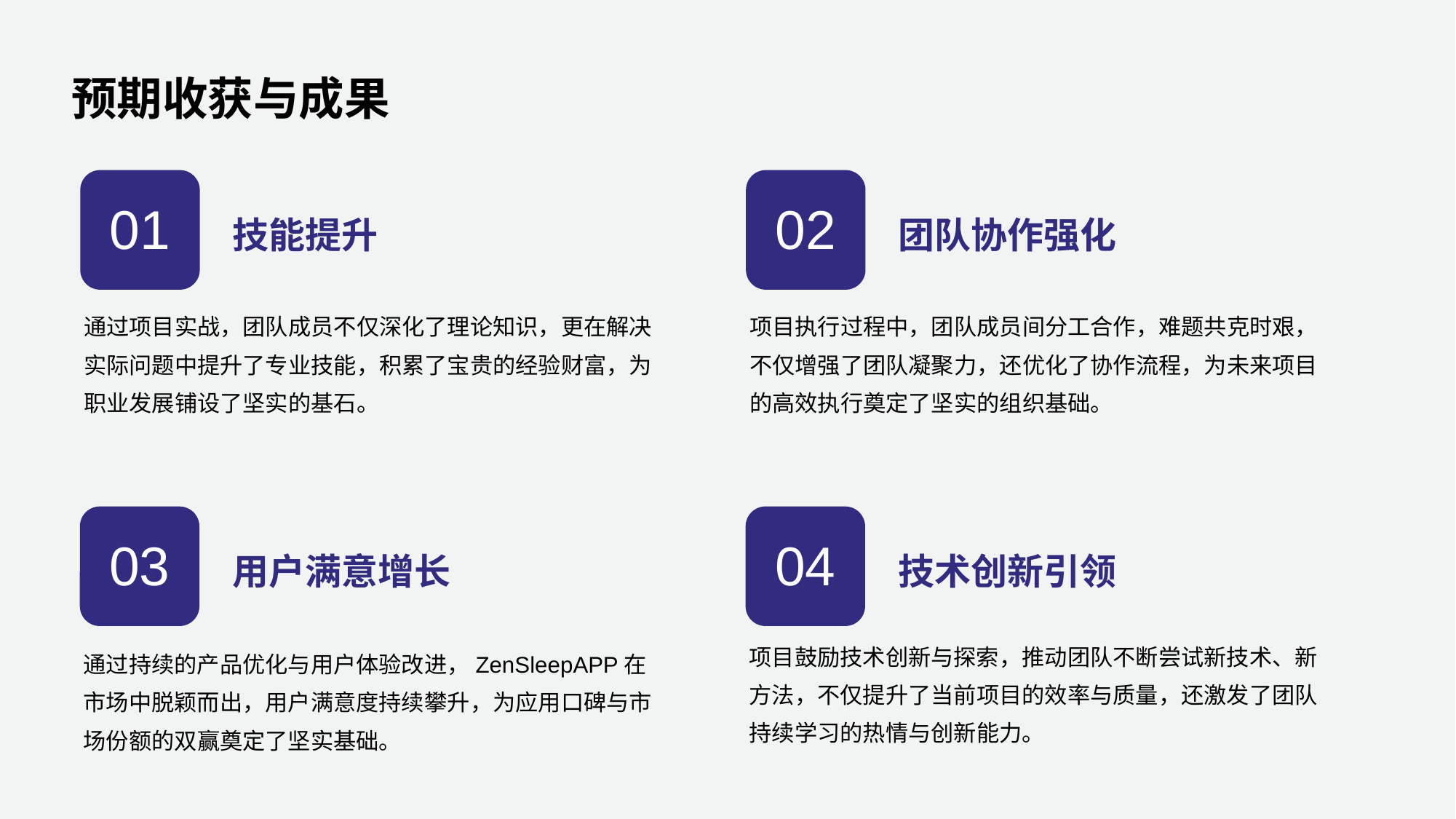

预期收获与成果

技能提升

团队协作强化
01
02
通过项目实战，团队成员不仅深化了理论知识，更在解决实际问题中提升了专业技能，积累了宝贵的经验财富，为职业发展铺设了坚实的基石。
项目执行过程中，团队成员间分工合作，难题共克时艰，不仅增强了团队凝聚力，还优化了协作流程，为未来项目的高效执行奠定了坚实的组织基础。

用户满意增长

技术创新引领
03
04
项目鼓励技术创新与探索，推动团队不断尝试新技术、新方法，不仅提升了当前项目的效率与质量，还激发了团队持续学习的热情与创新能力。
通过持续的产品优化与用户体验改进，ZenSleepAPP在市场中脱颖而出，用户满意度持续攀升，为应用口碑与市场份额的双赢奠定了坚实基础。